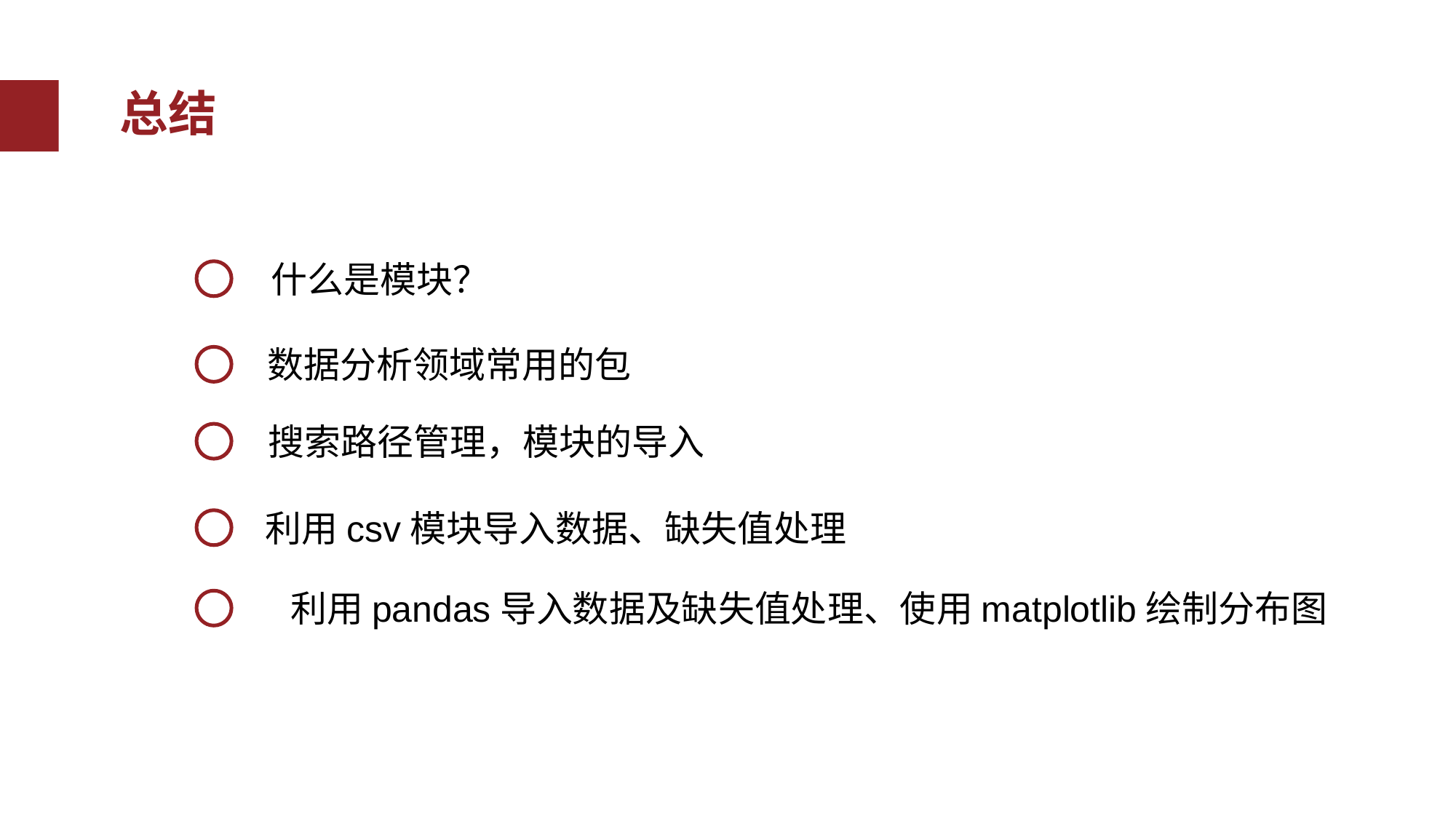

总结

什么是模块？

数据分析领域常用的包

搜索路径管理，模块的导入

利用csv模块导入数据、缺失值处理

利用pandas导入数据及缺失值处理、使用matplotlib绘制分布图